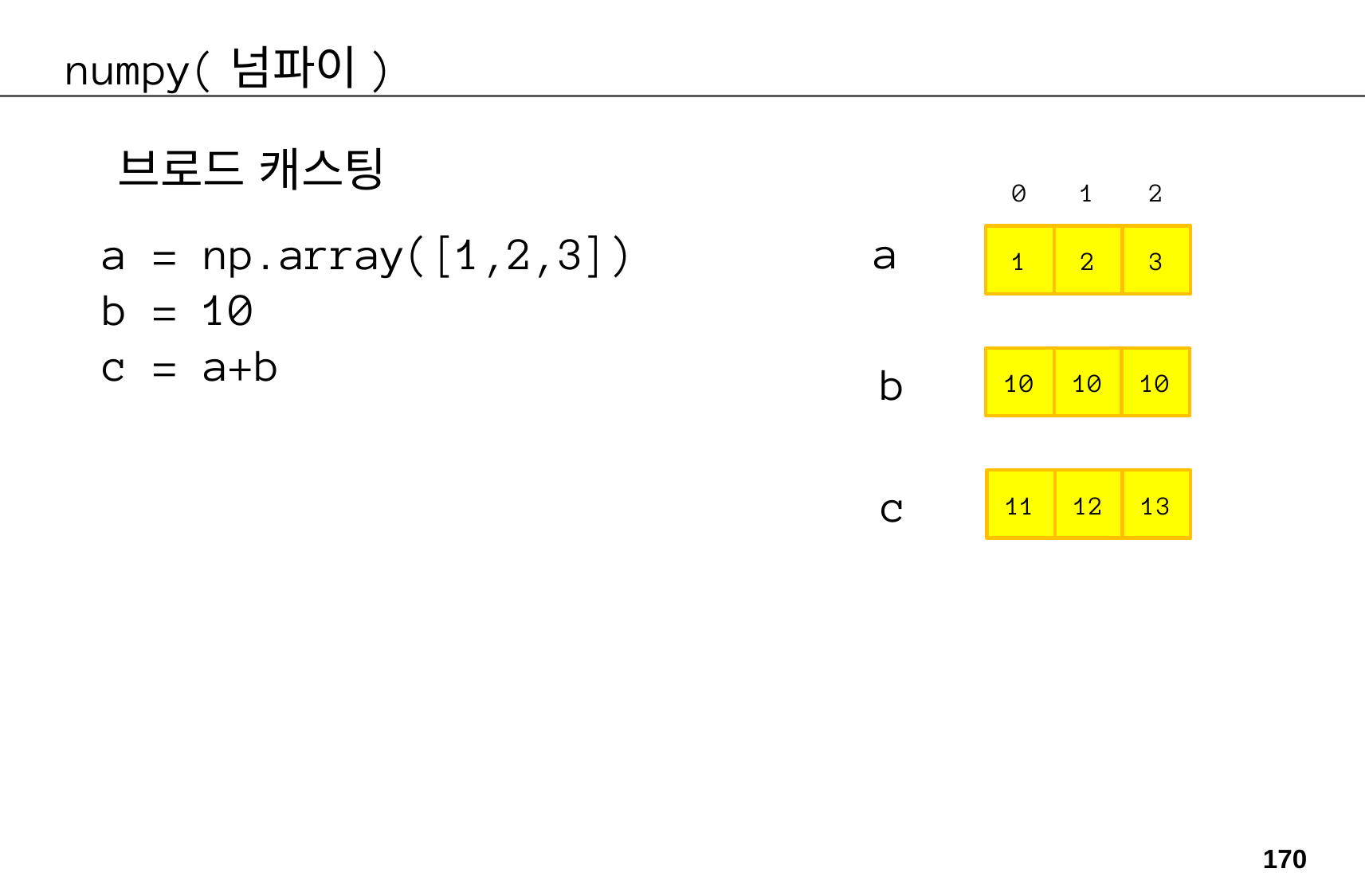

numpy(넘파이)
브로드 캐스팅
0
1
2
a
a = np.array([1,2,3])
b = 10
c = a+b
1
2
3
b
10
10
10
c
11
12
13